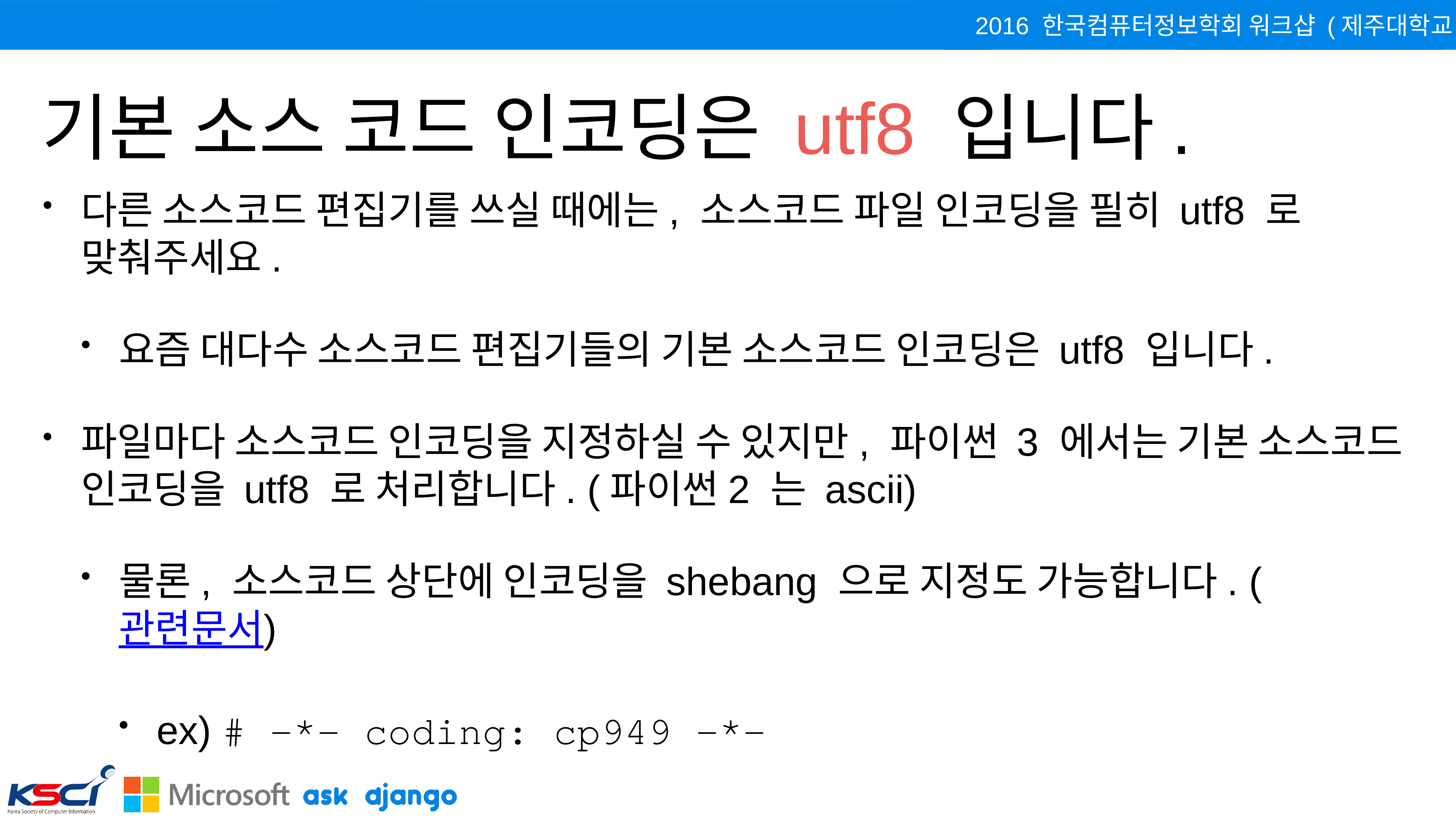

# 기본 소스 코드 인코딩은 utf8 입니다.
다른 소스코드 편집기를 쓰실 때에는, 소스코드 파일 인코딩을 필히 utf8 로 맞춰주세요.
요즘 대다수 소스코드 편집기들의 기본 소스코드 인코딩은 utf8 입니다.
파일마다 소스코드 인코딩을 지정하실 수 있지만, 파이썬 3 에서는 기본 소스코드 인코딩을 utf8 로 처리합니다. (파이썬2 는 ascii)
물론, 소스코드 상단에 인코딩을 shebang 으로 지정도 가능합니다. (관련문서)
ex) # -*- coding: cp949 -*-